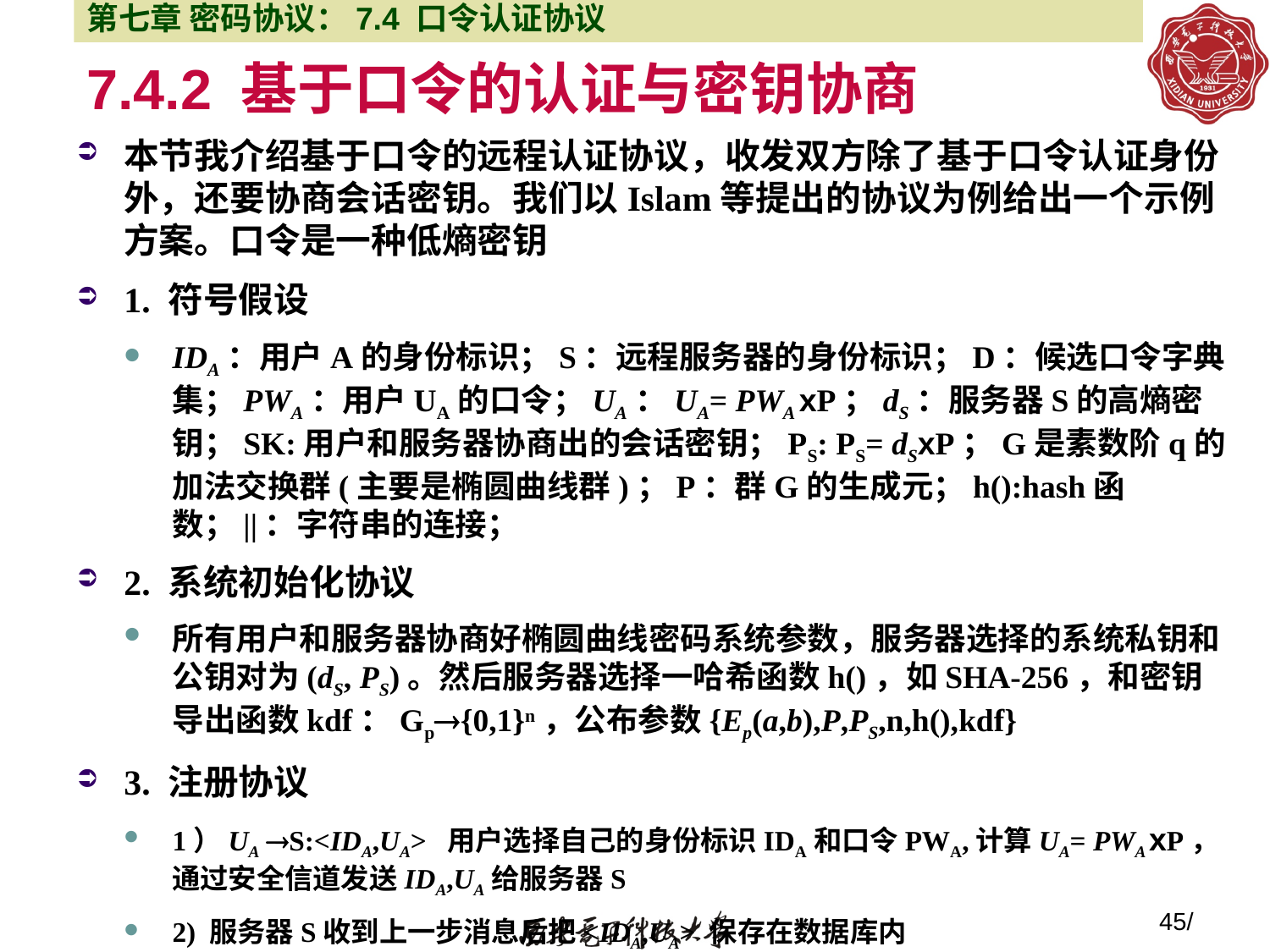

第七章 密码协议：7.4 口令认证协议
7.4.2 基于口令的认证与密钥协商
本节我介绍基于口令的远程认证协议，收发双方除了基于口令认证身份外，还要协商会话密钥。我们以Islam等提出的协议为例给出一个示例方案。口令是一种低熵密钥
1. 符号假设
IDA：用户A的身份标识；S：远程服务器的身份标识；D：候选口令字典集；PWA：用户UA的口令；UA：UA= PWA xP；dS：服务器S的高熵密钥；SK:用户和服务器协商出的会话密钥；PS: PS= dSxP；G是素数阶q的加法交换群(主要是椭圆曲线群)；P：群G的生成元；h():hash函数；||：字符串的连接；
2. 系统初始化协议
所有用户和服务器协商好椭圆曲线密码系统参数，服务器选择的系统私钥和公钥对为(dS, PS)。然后服务器选择一哈希函数h()，如SHA-256，和密钥导出函数kdf：Gp→{0,1}n，公布参数{Ep(a,b),P,PS,n,h(),kdf}
3. 注册协议
1）UA →S:<IDA,UA>  用户选择自己的身份标识IDA和口令PWA,计算UA= PWA xP，通过安全信道发送IDA,UA给服务器S
2) 服务器S收到上一步消息后把<IDA,UA> 保存在数据库内
45/